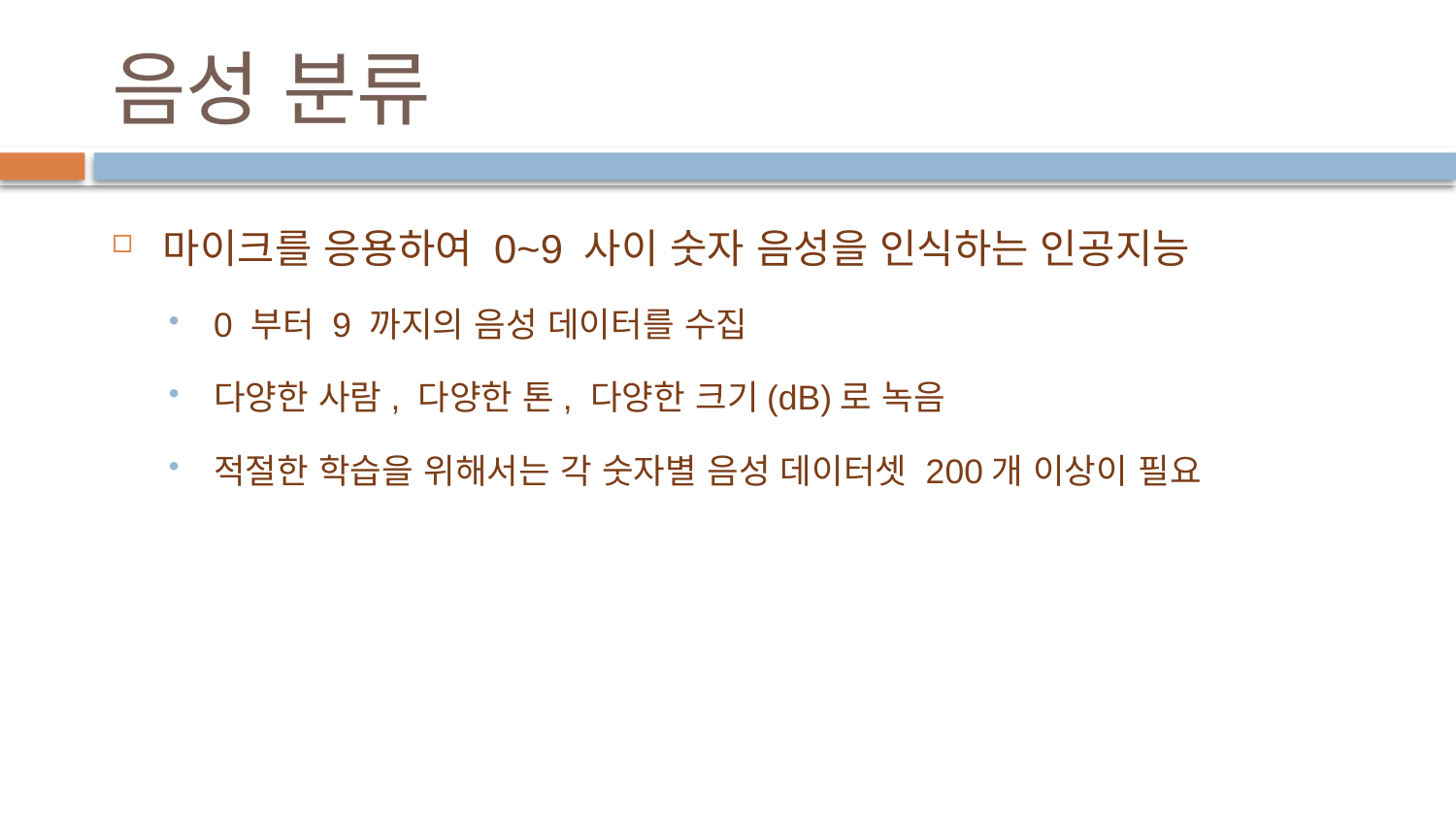

# 음성 분류
마이크를 응용하여 0~9 사이 숫자 음성을 인식하는 인공지능
0 부터 9 까지의 음성 데이터를 수집
다양한 사람, 다양한 톤, 다양한 크기(dB)로 녹음
적절한 학습을 위해서는 각 숫자별 음성 데이터셋 200개 이상이 필요